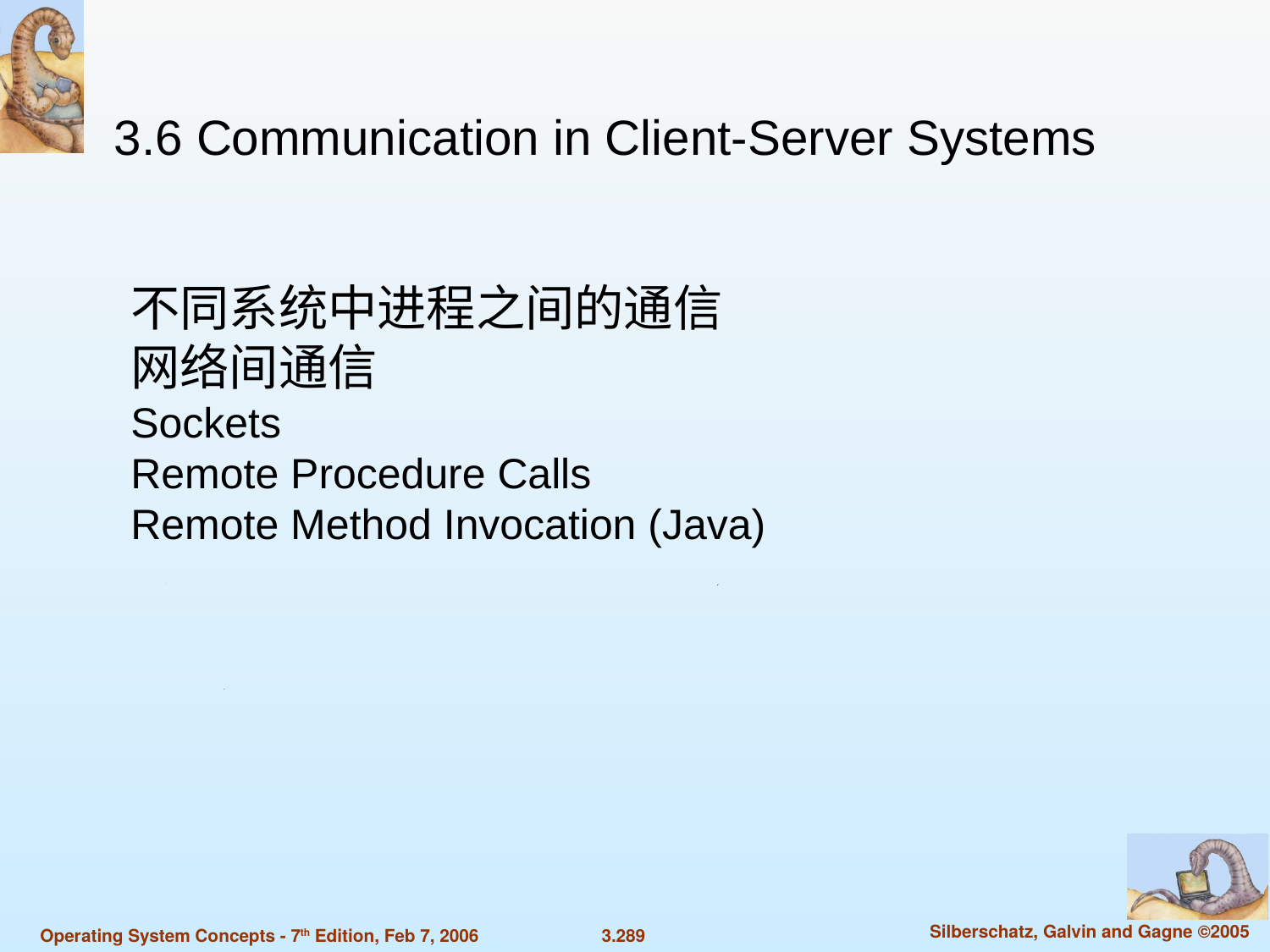

3.6 Communication in Client-Server Systems
不同系统中进程之间的通信
网络间通信
Sockets
Remote Procedure Calls
Remote Method Invocation (Java)